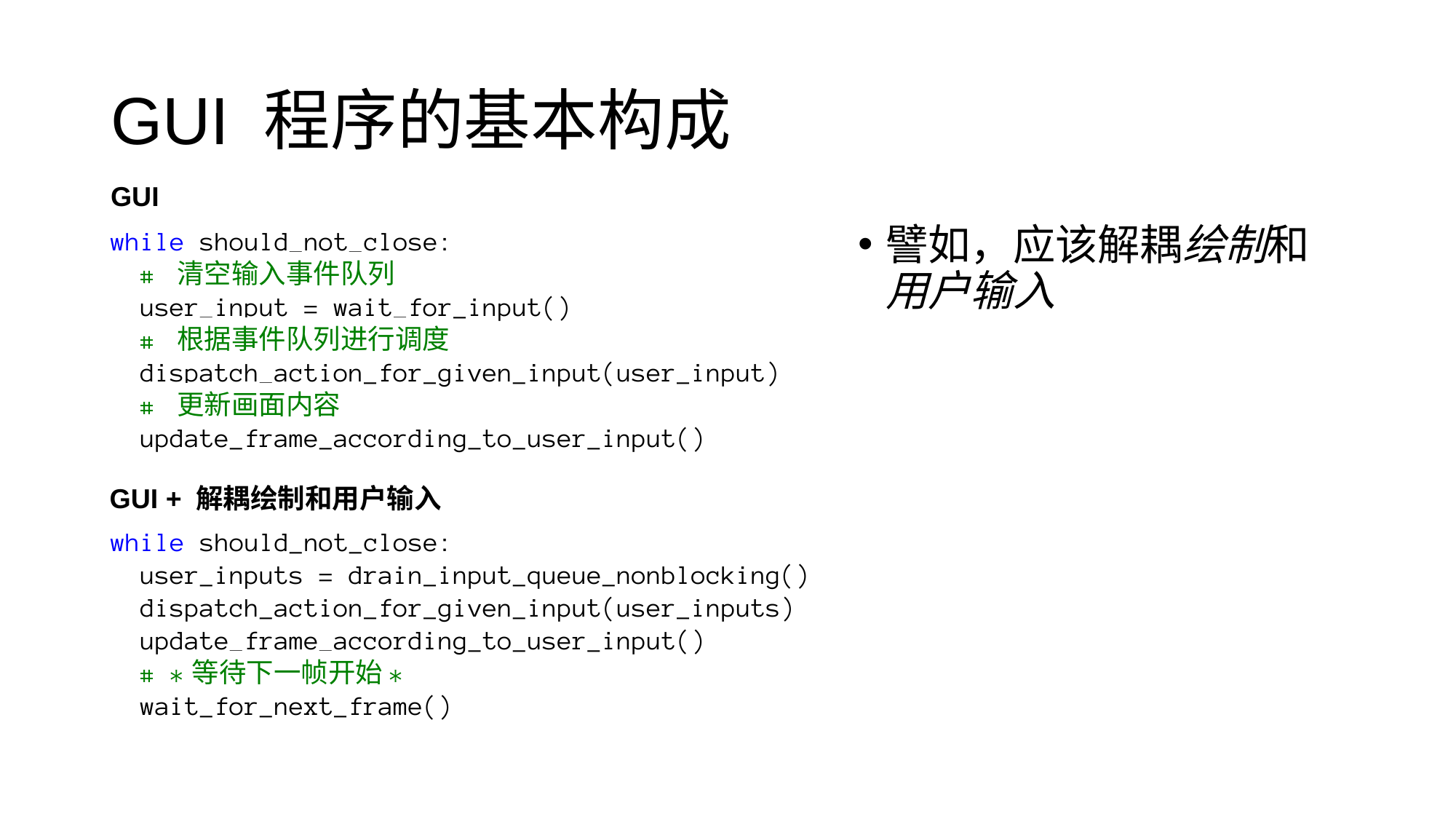

# GUI 程序的基本构成
GUI
while should_not_close:
  # 清空输入事件队列
  user_input = wait_for_input()
  # 根据事件队列进行调度
  dispatch_action_for_given_input(user_input)
  # 更新画面内容
  update_frame_according_to_user_input()
譬如，应该解耦绘制和用户输入

GUI + 解耦绘制和用户输入
while should_not_close:
  user_inputs = drain_input_queue_nonblocking()
  dispatch_action_for_given_input(user_inputs)
  update_frame_according_to_user_input()
  # *等待下一帧开始*
  wait_for_next_frame()